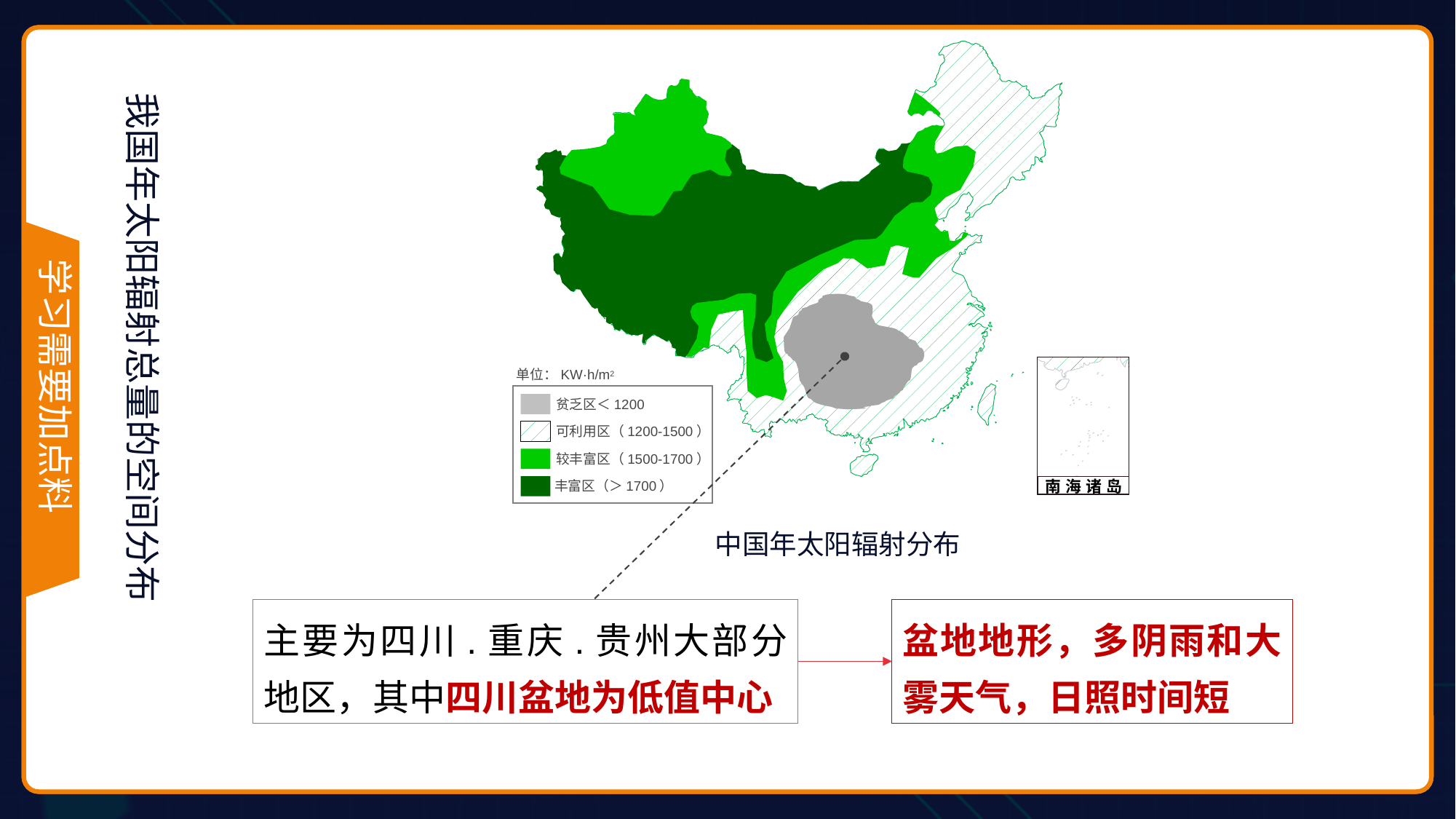

我国年太阳辐射总量的空间分布

主要为四川.重庆.贵州大部分地区，其中四川盆地为低值中心

南海诸岛

单位：KW·h/m2

贫乏区＜1200

可利用区（1200-1500）

较丰富区（1500-1700）

丰富区（＞1700）

中国年太阳辐射分布
盆地地形，多阴雨和大雾天气，日照时间短